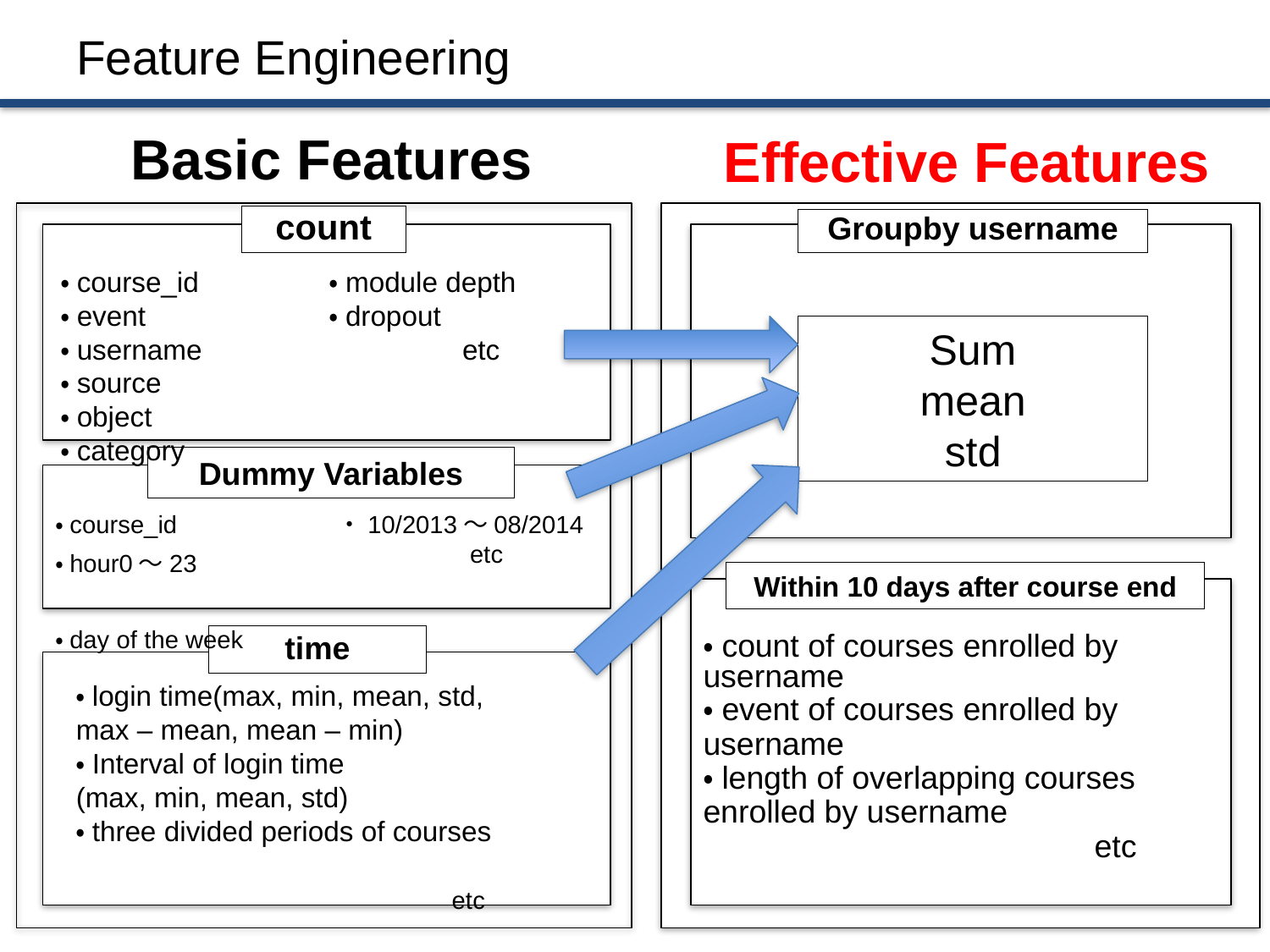

# Feature Engineering
Basic Features
Effective Features

count
Groupby username

l
・course_id
・event
・username
・source
・object
・category
・module depth
・dropout
                 etc

Sum
mean
std

Dummy Variables

・course_id
・hour0〜23

・day of the week
・10/2013〜08/2014
                   etc

 Within 10 days after course end
l
・count of courses enrolled by username
・event of courses enrolled by username
・length of overlapping courses enrolled by username
                                            etc

time
l
・login time(max, min, mean, std,
max – mean, mean – min)
・Interval of login time
(max, min, mean, std)
・three divided periods of courses
                                                etc